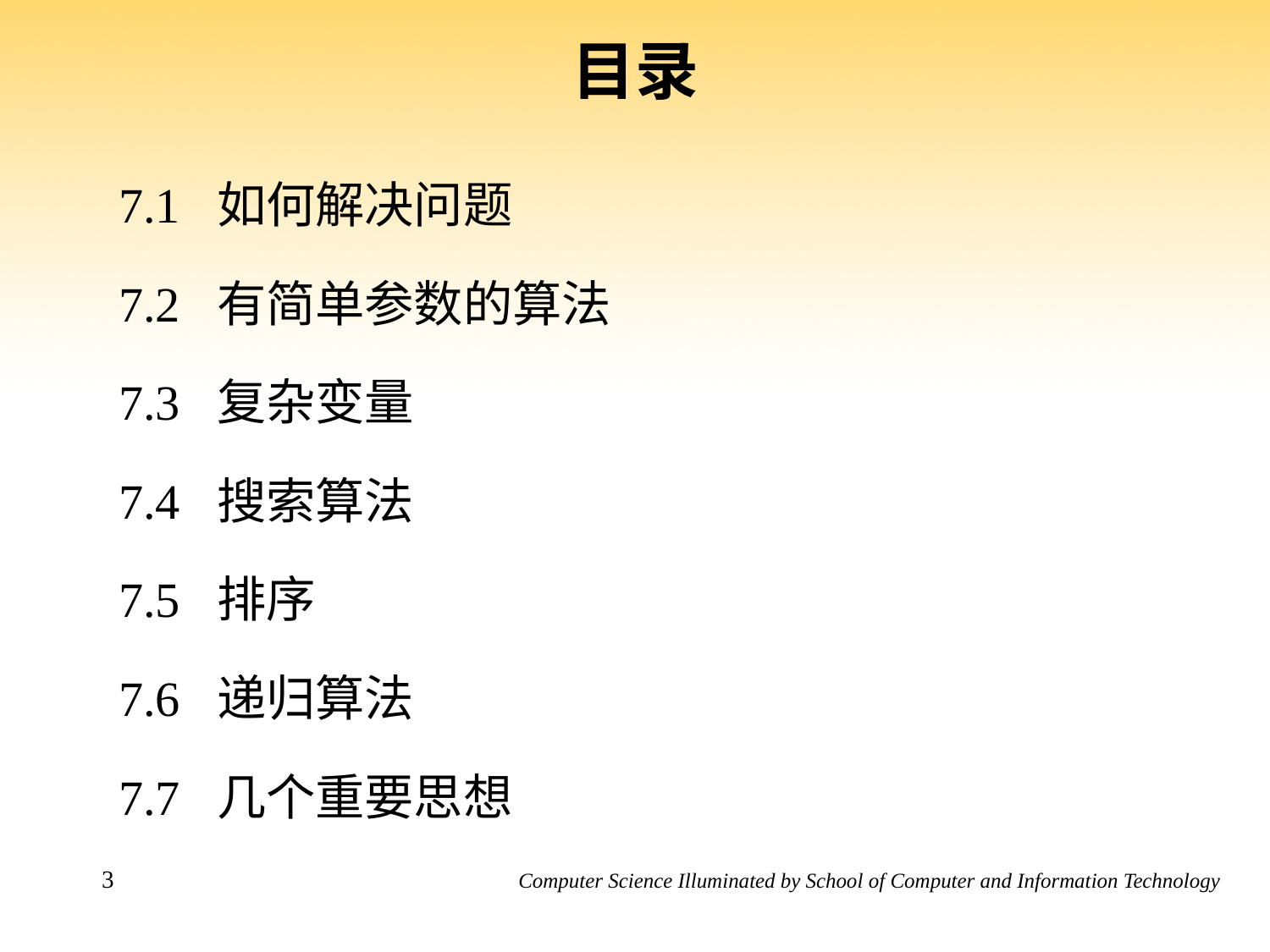

# 目录
7.1  如何解决问题
7.2  有简单参数的算法
7.3  复杂变量
7.4  搜索算法
7.5  排序
7.6  递归算法
7.7  几个重要思想
3